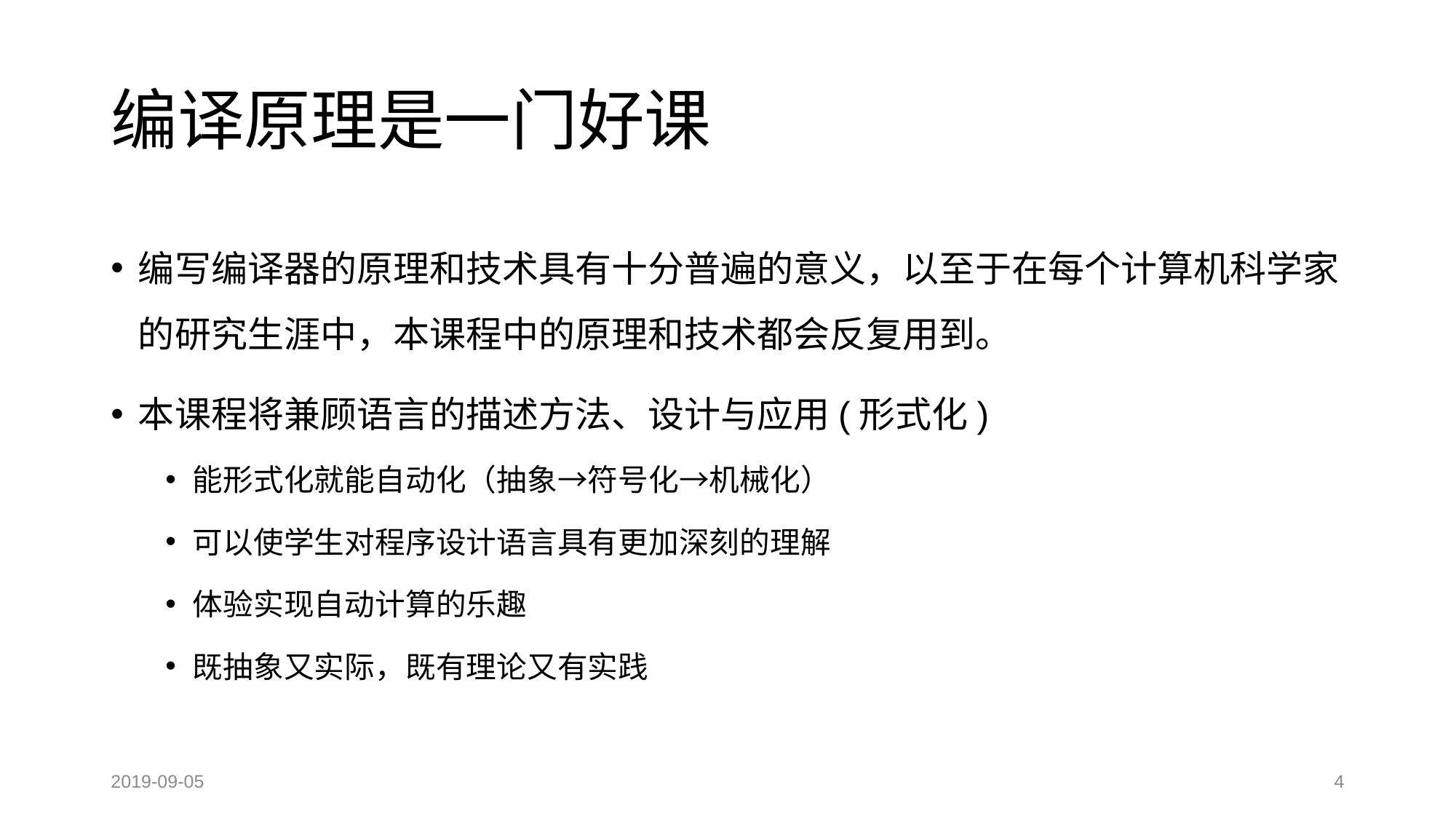

# 编译原理是一门好课
编写编译器的原理和技术具有十分普遍的意义，以至于在每个计算机科学家的研究生涯中，本课程中的原理和技术都会反复用到。
本课程将兼顾语言的描述方法、设计与应用(形式化)
能形式化就能自动化（抽象→符号化→机械化）
可以使学生对程序设计语言具有更加深刻的理解
体验实现自动计算的乐趣
既抽象又实际，既有理论又有实践
2019-09-05
4